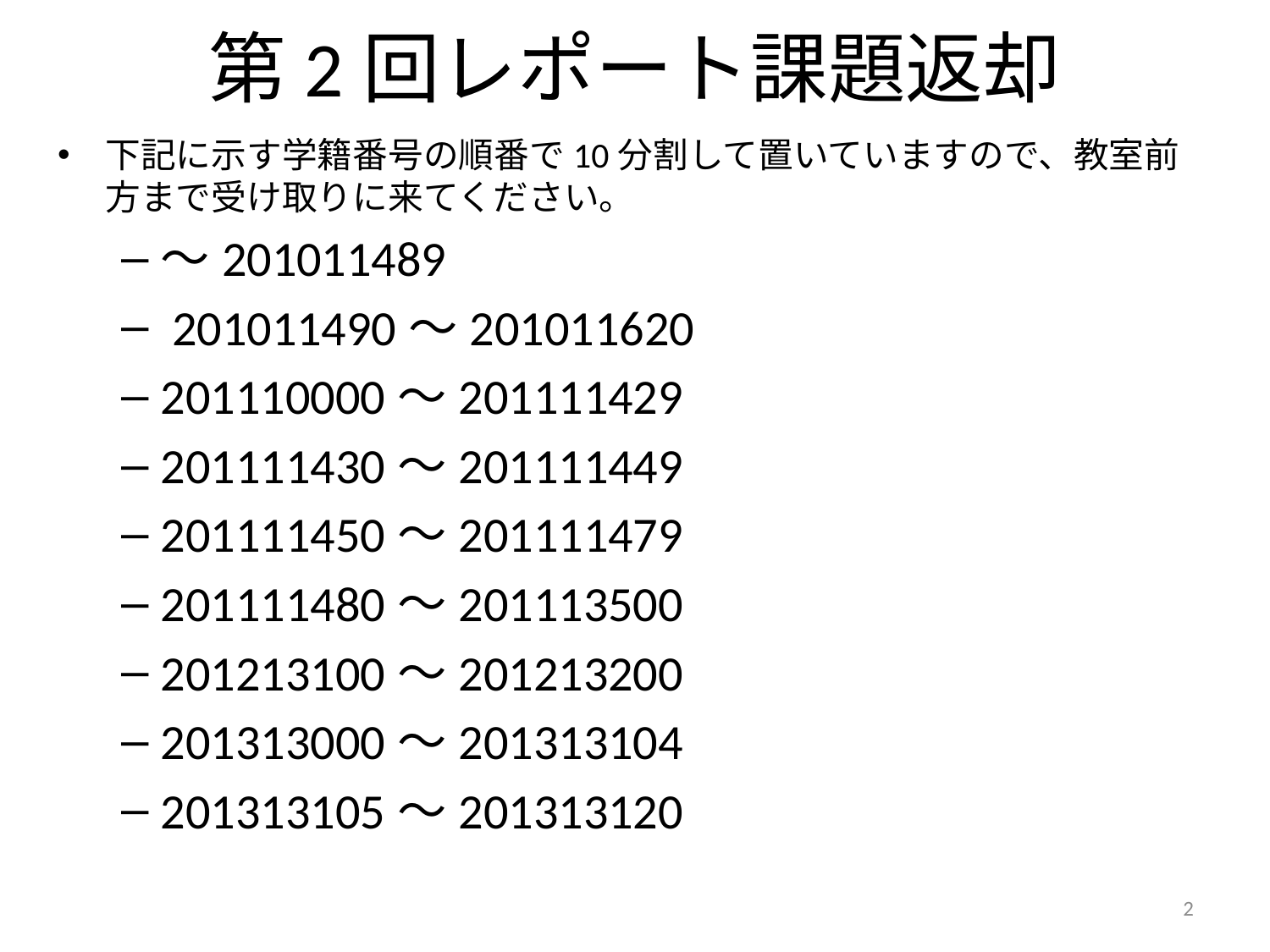

# 第2回レポート課題返却
下記に示す学籍番号の順番で10分割して置いていますので、教室前方まで受け取りに来てください。
～201011489
 201011490～201011620
201110000～201111429
201111430～201111449
201111450～201111479
201111480～201113500
201213100～201213200
201313000～201313104
201313105～201313120
2